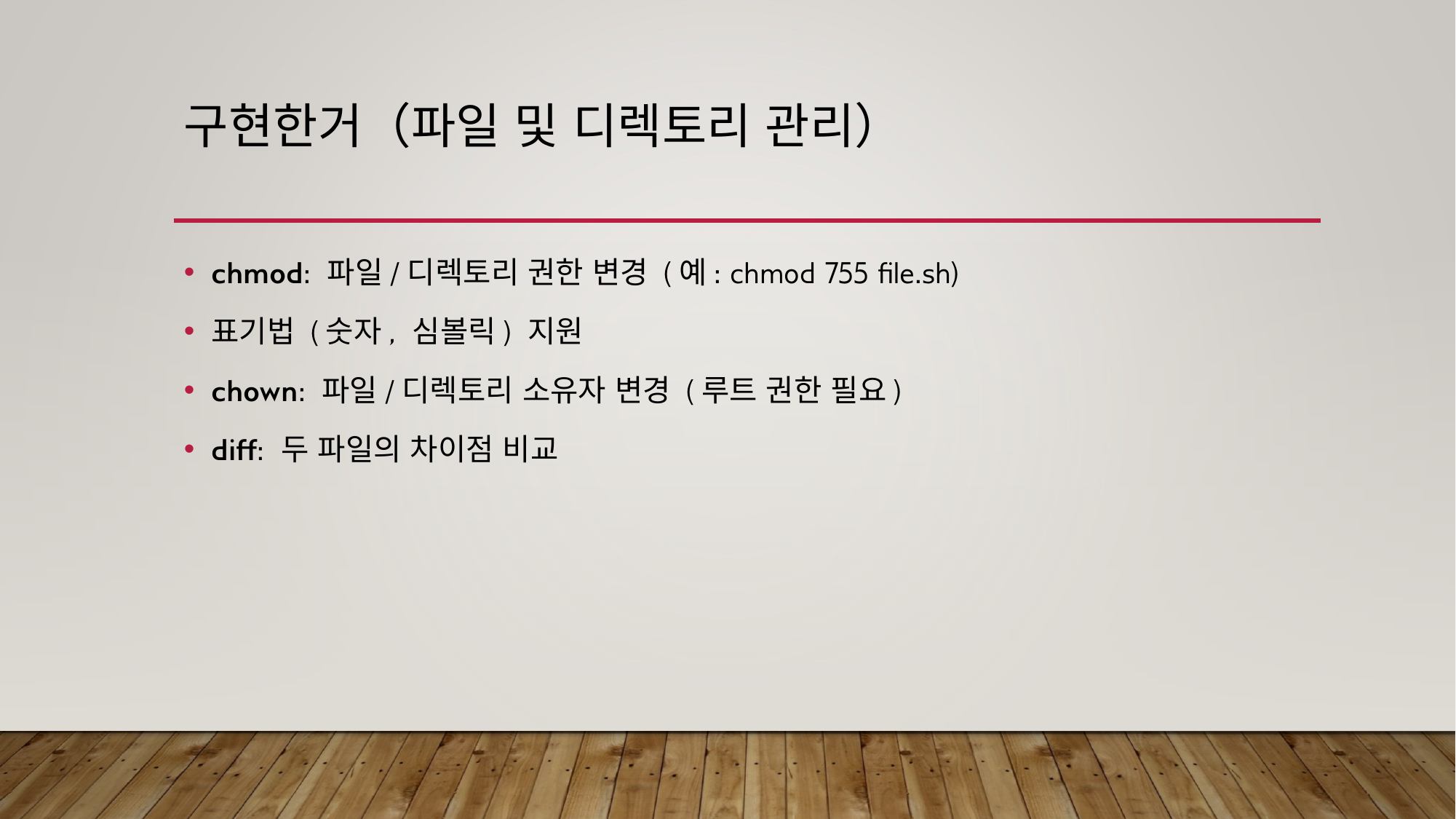

# 구현한거（파일 및 디렉토리 관리）
chmod: 파일/디렉토리 권한 변경 (예: chmod 755 file.sh)
표기법 (숫자, 심볼릭) 지원
chown: 파일/디렉토리 소유자 변경 (루트 권한 필요)
diff: 두 파일의 차이점 비교